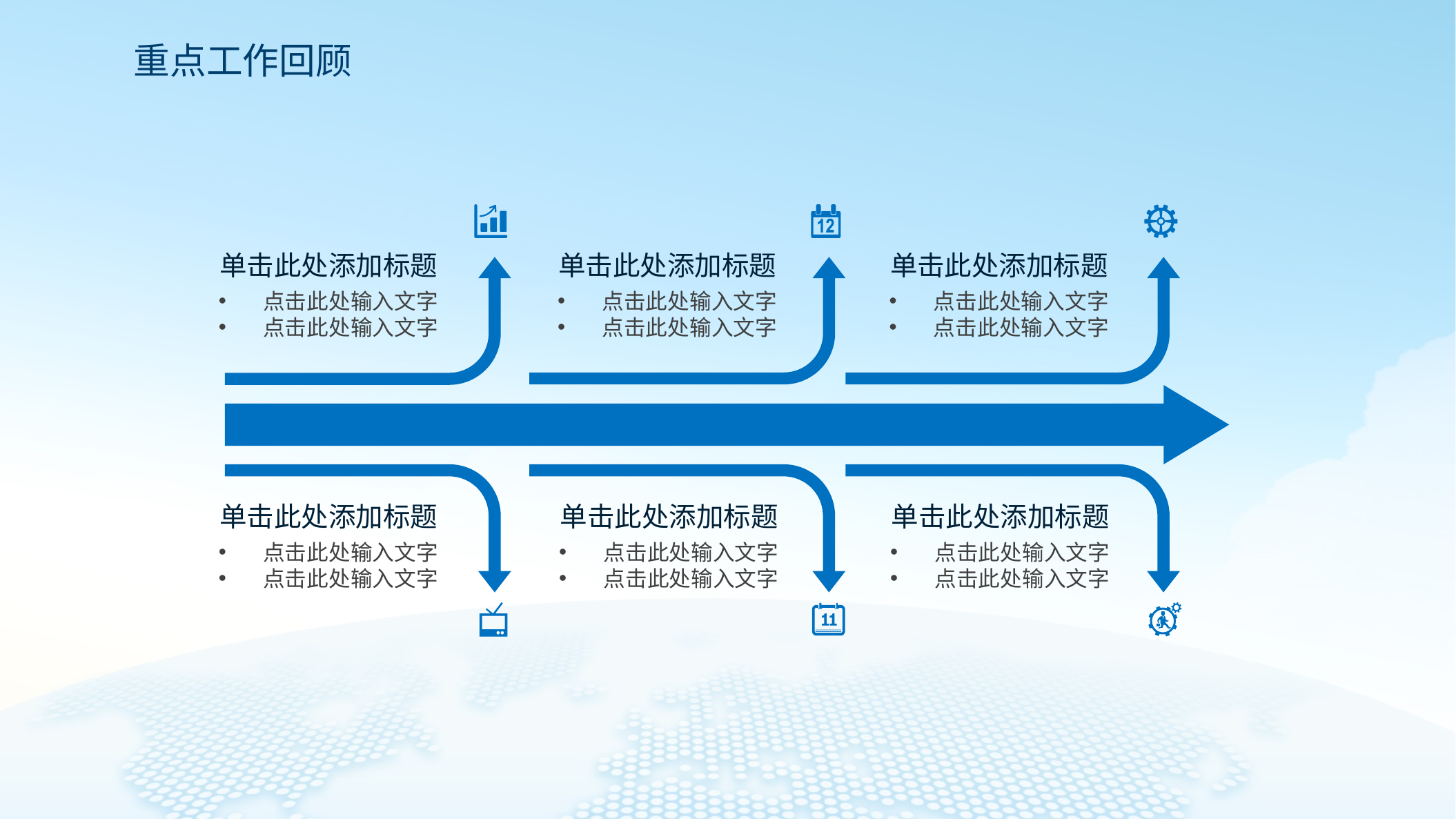

重点工作回顾

单击此处添加标题
单击此处添加标题
单击此处添加标题
点击此处输入文字
点击此处输入文字
点击此处输入文字
点击此处输入文字
点击此处输入文字
点击此处输入文字

单击此处添加标题
单击此处添加标题
单击此处添加标题
点击此处输入文字
点击此处输入文字
点击此处输入文字
点击此处输入文字
点击此处输入文字
点击此处输入文字